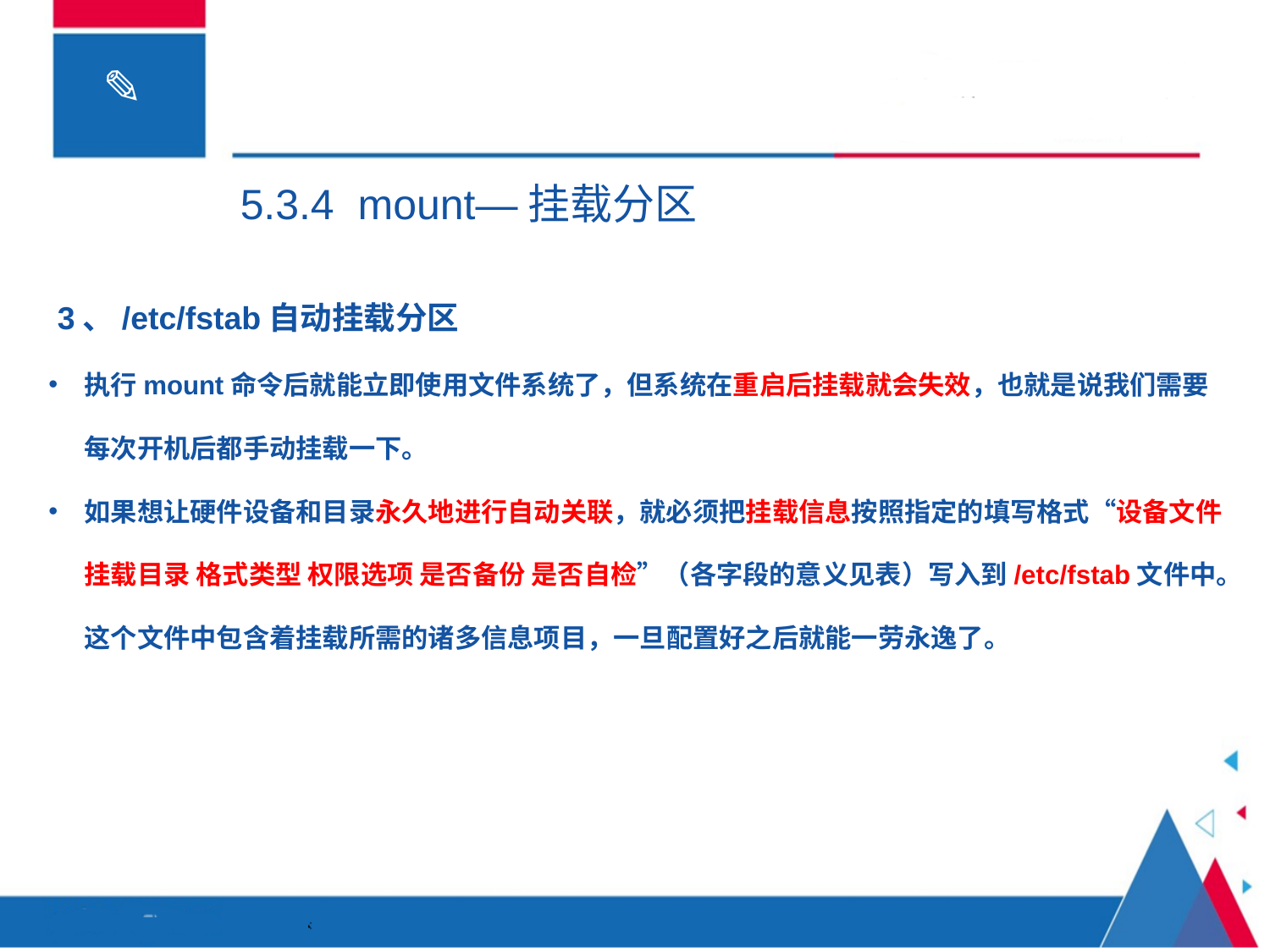

5.3.4  mount—挂载分区
 3、/etc/fstab自动挂载分区
执行mount命令后就能立即使用文件系统了，但系统在重启后挂载就会失效，也就是说我们需要每次开机后都手动挂载一下。
如果想让硬件设备和目录永久地进行自动关联，就必须把挂载信息按照指定的填写格式“设备文件 挂载目录 格式类型 权限选项 是否备份 是否自检”（各字段的意义见表）写入到/etc/fstab文件中。这个文件中包含着挂载所需的诸多信息项目，一旦配置好之后就能一劳永逸了。